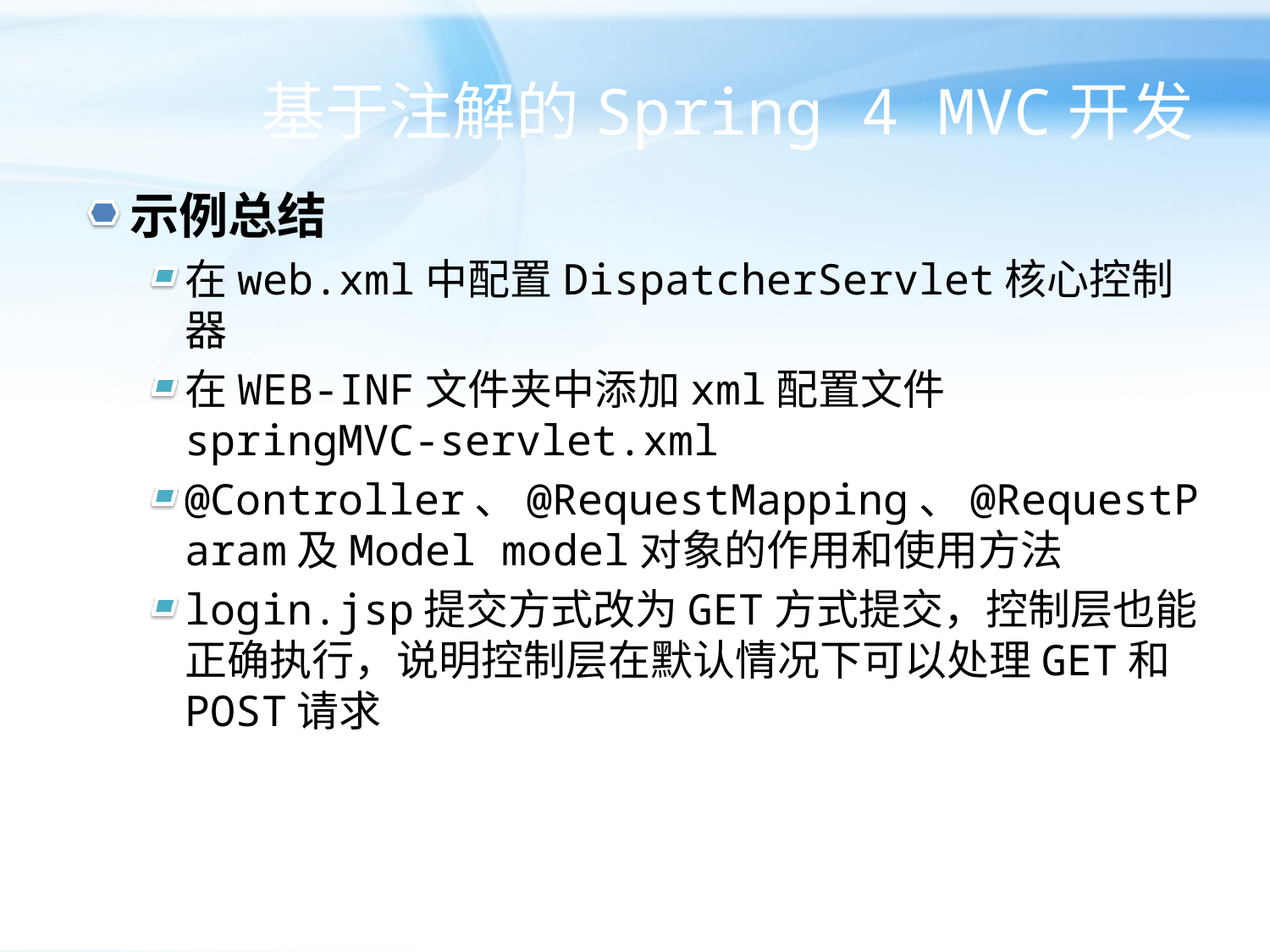

# 基于注解的Spring 4 MVC开发
示例总结
在web.xml中配置DispatcherServlet核心控制器
在WEB-INF文件夹中添加xml配置文件springMVC-servlet.xml
@Controller、@RequestMapping、@RequestParam及Model model对象的作用和使用方法
login.jsp提交方式改为GET方式提交，控制层也能正确执行，说明控制层在默认情况下可以处理GET和POST请求